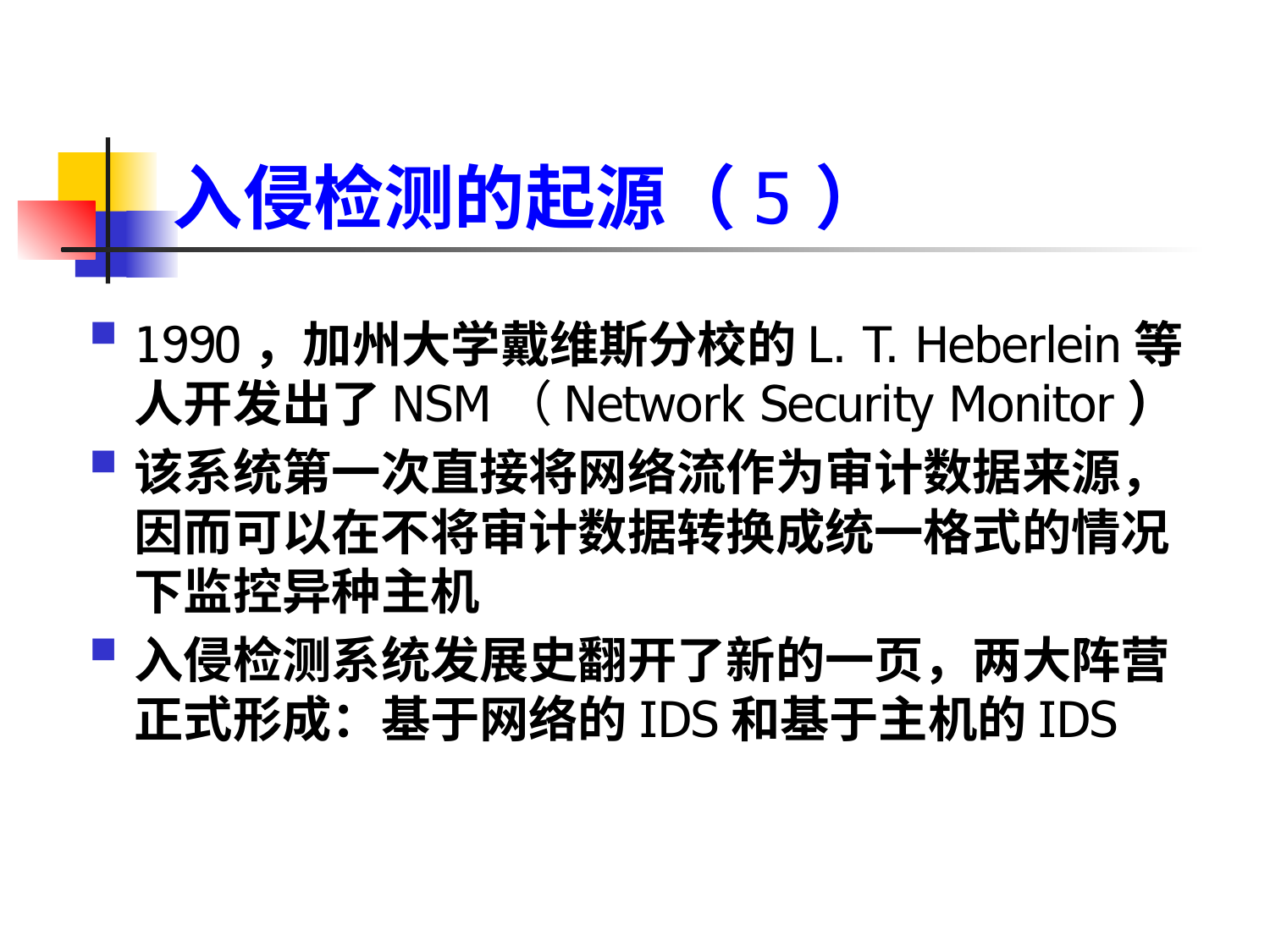

# 入侵检测的起源（5）
1990，加州大学戴维斯分校的L. T. Heberlein等人开发出了NSM（Network Security Monitor）
该系统第一次直接将网络流作为审计数据来源，因而可以在不将审计数据转换成统一格式的情况下监控异种主机
入侵检测系统发展史翻开了新的一页，两大阵营正式形成：基于网络的IDS和基于主机的IDS